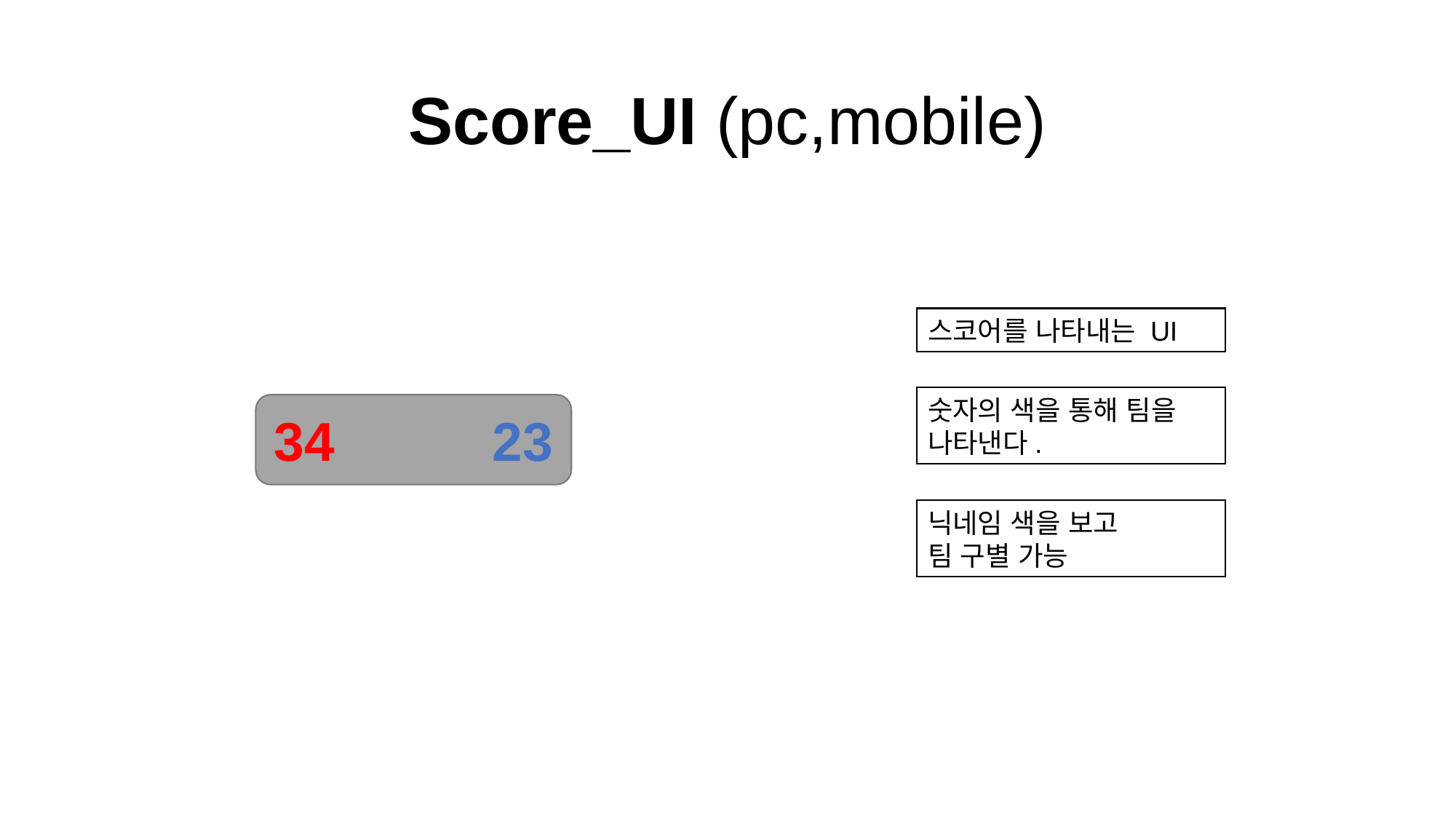

# Score_UI (pc,mobile)

스코어를 나타내는 UI
숫자의 색을 통해 팀을 나타낸다.
34		23
닉네임 색을 보고
팀 구별 가능